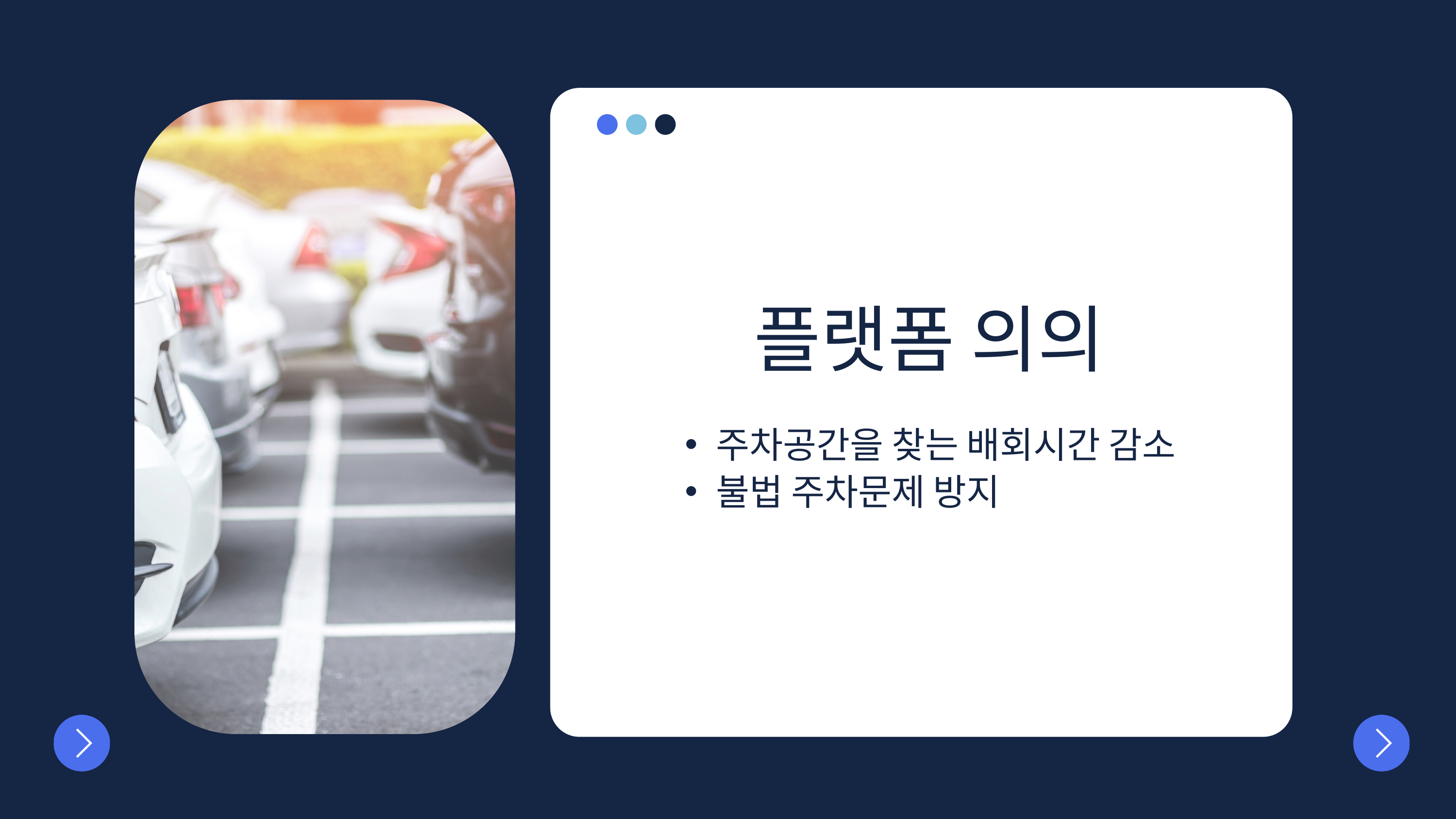

플랫폼 의의
주차공간을 찾는 배회시간 감소
불법 주차문제 방지